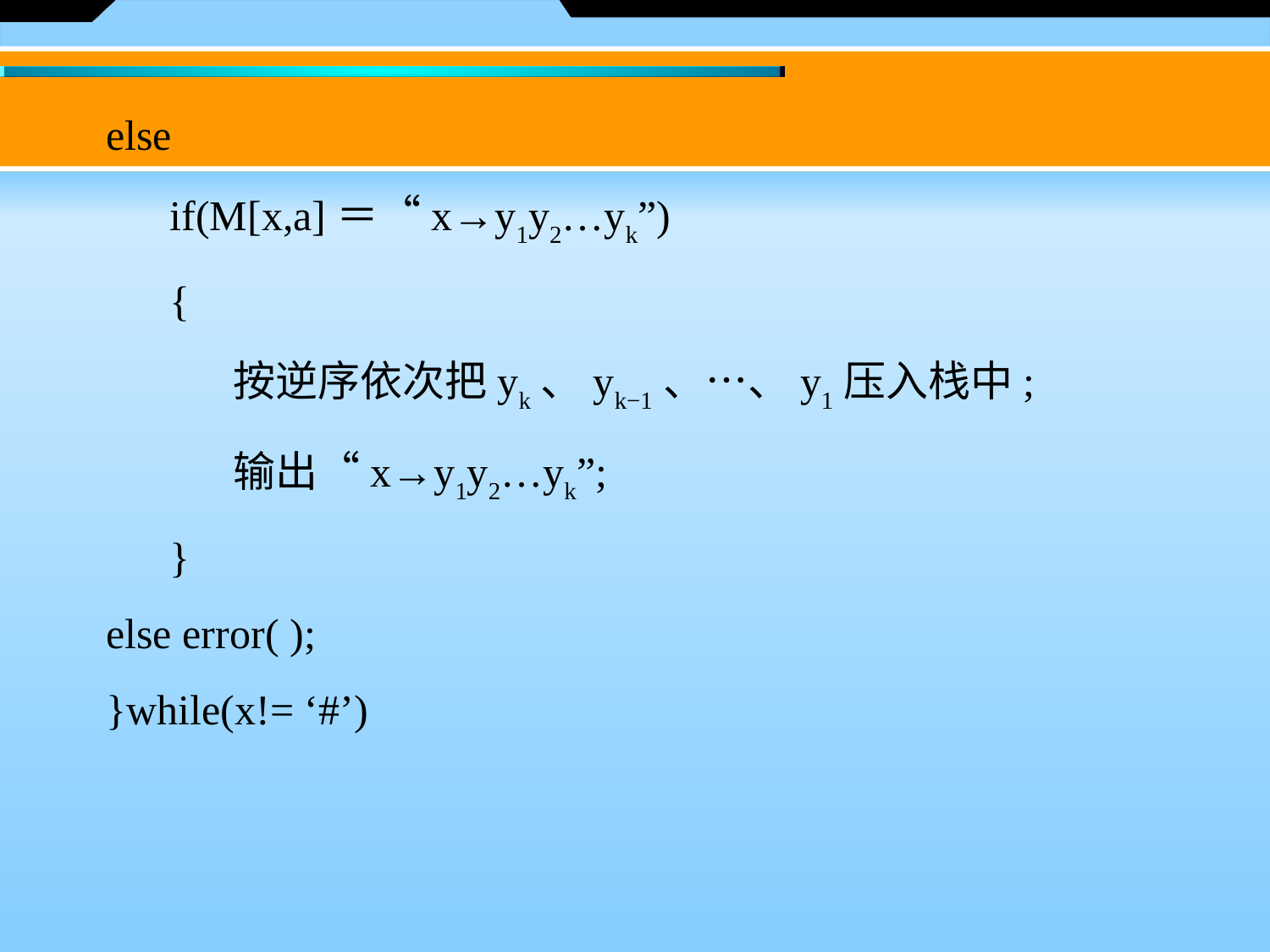

else
if(M[x,a]＝“x→y1y2…yk”)
{
按逆序依次把yk、yk−1、…、y1压入栈中;
输出“x→y1y2…yk”;
}
else error( );
}while(x!= ‘#’)